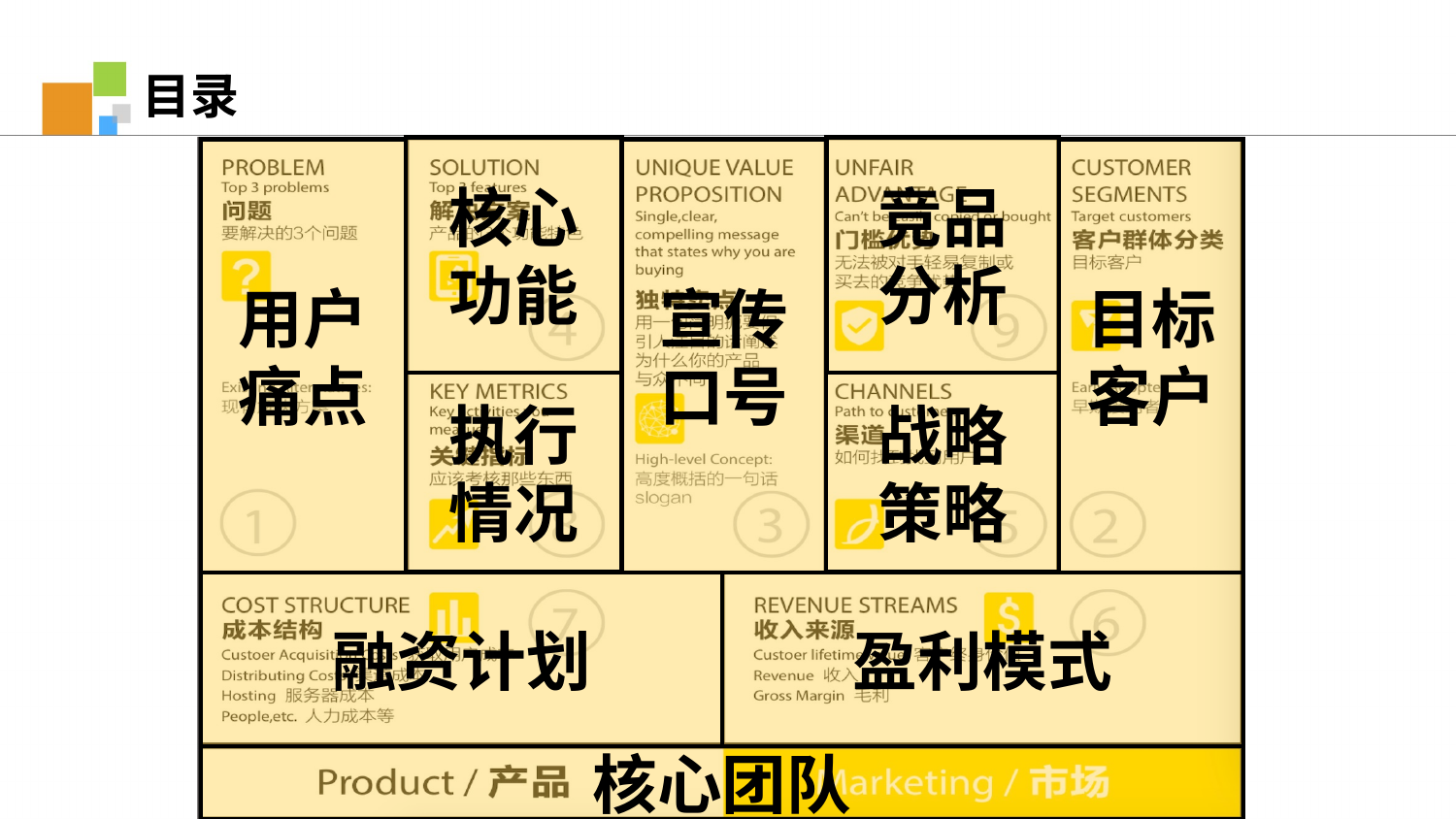

目录

核心
功能
竞品
分析
用户
痛点
宣传
口号
目标客户
执行
情况
战略
策略
融资计划
盈利模式
核心团队